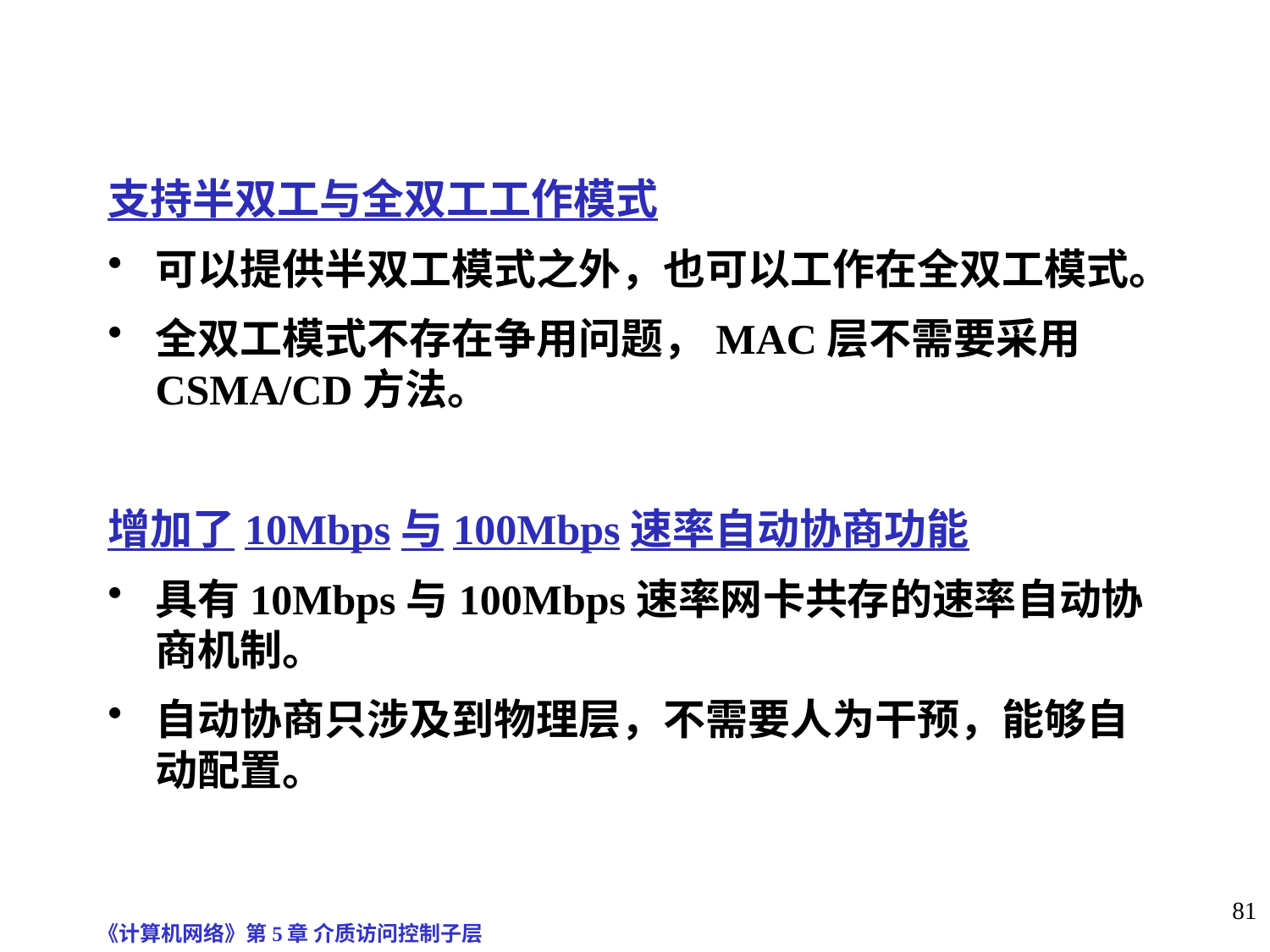

支持半双工与全双工工作模式
可以提供半双工模式之外，也可以工作在全双工模式。
全双工模式不存在争用问题，MAC层不需要采用CSMA/CD方法。

增加了10Mbps与100Mbps速率自动协商功能
具有10Mbps与100Mbps速率网卡共存的速率自动协商机制。
自动协商只涉及到物理层，不需要人为干预，能够自动配置。

《计算机网络》第5章 介质访问控制子层
81